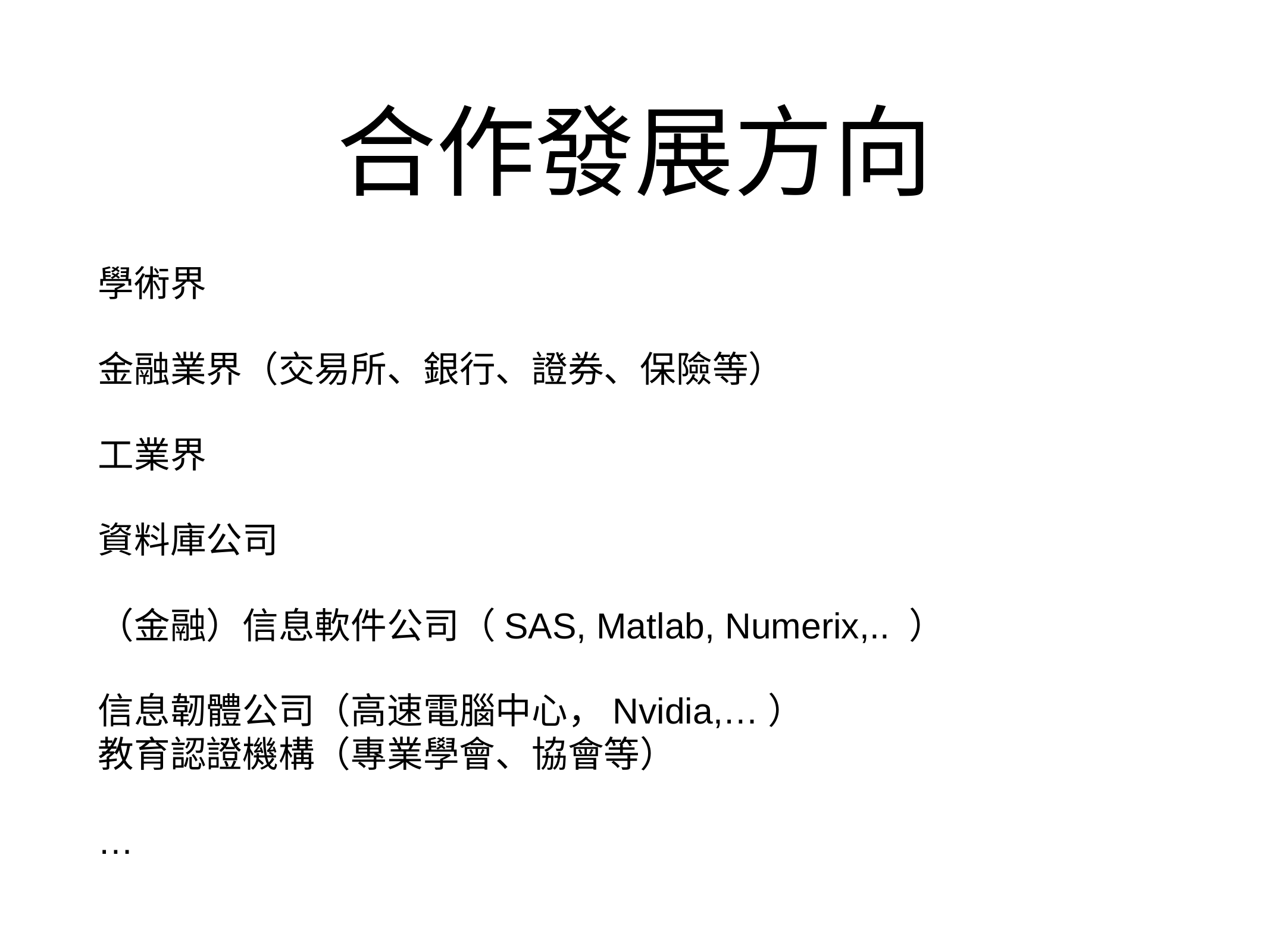

# 合作發展方向
學術界
金融業界（交易所、銀行、證券、保險等）
工業界
資料庫公司
（金融）信息軟件公司（SAS, Matlab, Numerix,.. ）
信息韌體公司（高速電腦中心，Nvidia,…）
教育認證機構（專業學會、協會等）

…
81